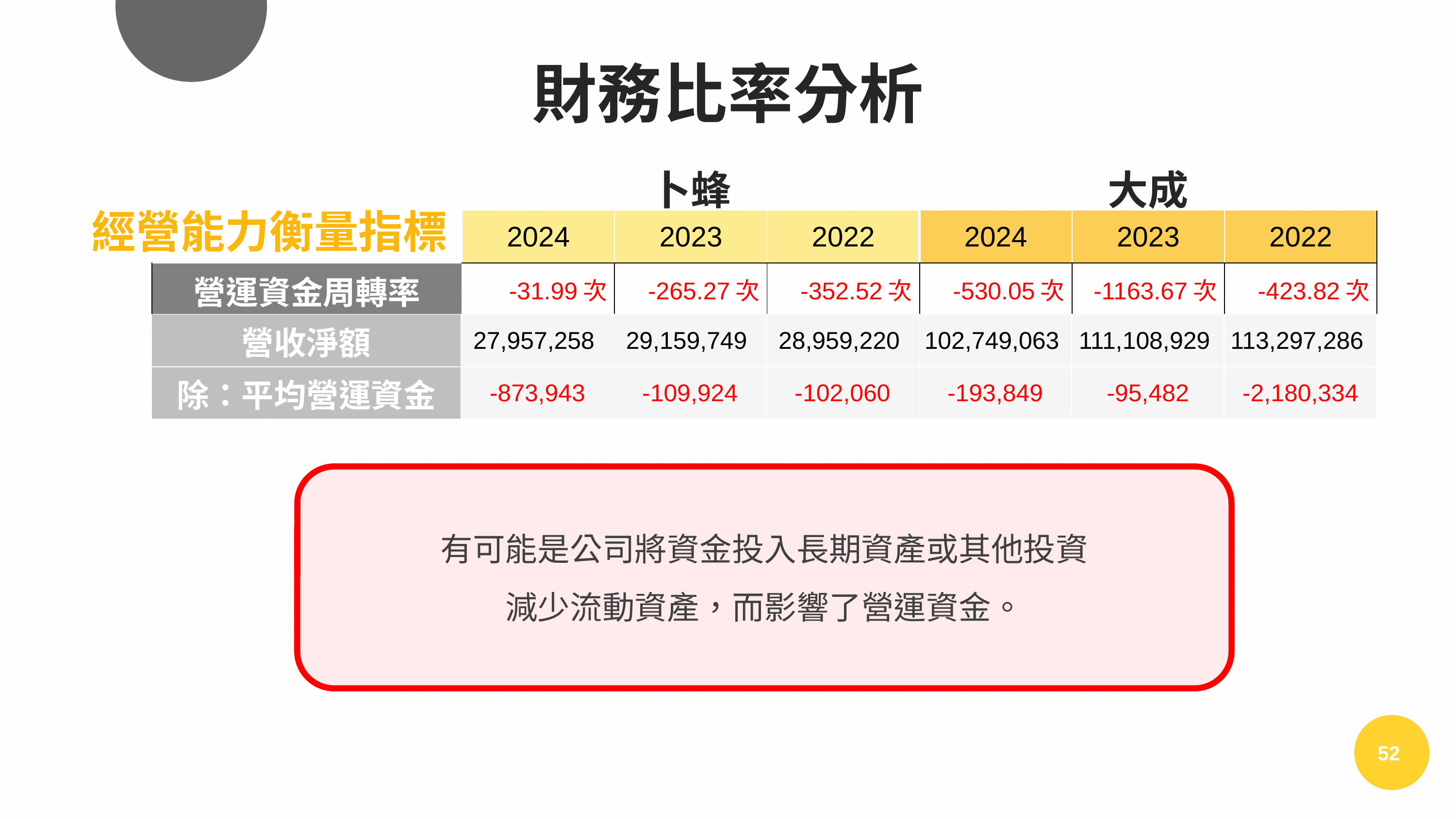

財務比率分析
|  | 卜蜂 |  |  | 大成 |  |  |
| --- | --- | --- | --- | --- | --- | --- |
|  | 2024 | 2023 | 2022 | 2024 | 2023 | 2022 |
| 營運資金周轉率 | -31.99次 | -265.27次 | -352.52次 | -530.05次 | -1163.67次 | -423.82次 |
經營能力衡量指標
| 營收淨額 | 27,957,258 | 29,159,749 | 28,959,220 | 102,749,063 | 111,108,929 | 113,297,286 |
| --- | --- | --- | --- | --- | --- | --- |
| 除：平均營運資金 | -873,943 | -109,924 | -102,060 | -193,849 | -95,482 | -2,180,334 |
有可能是公司將資金投入長期資產或其他投資
減少流動資產，而影響了營運資金。

52